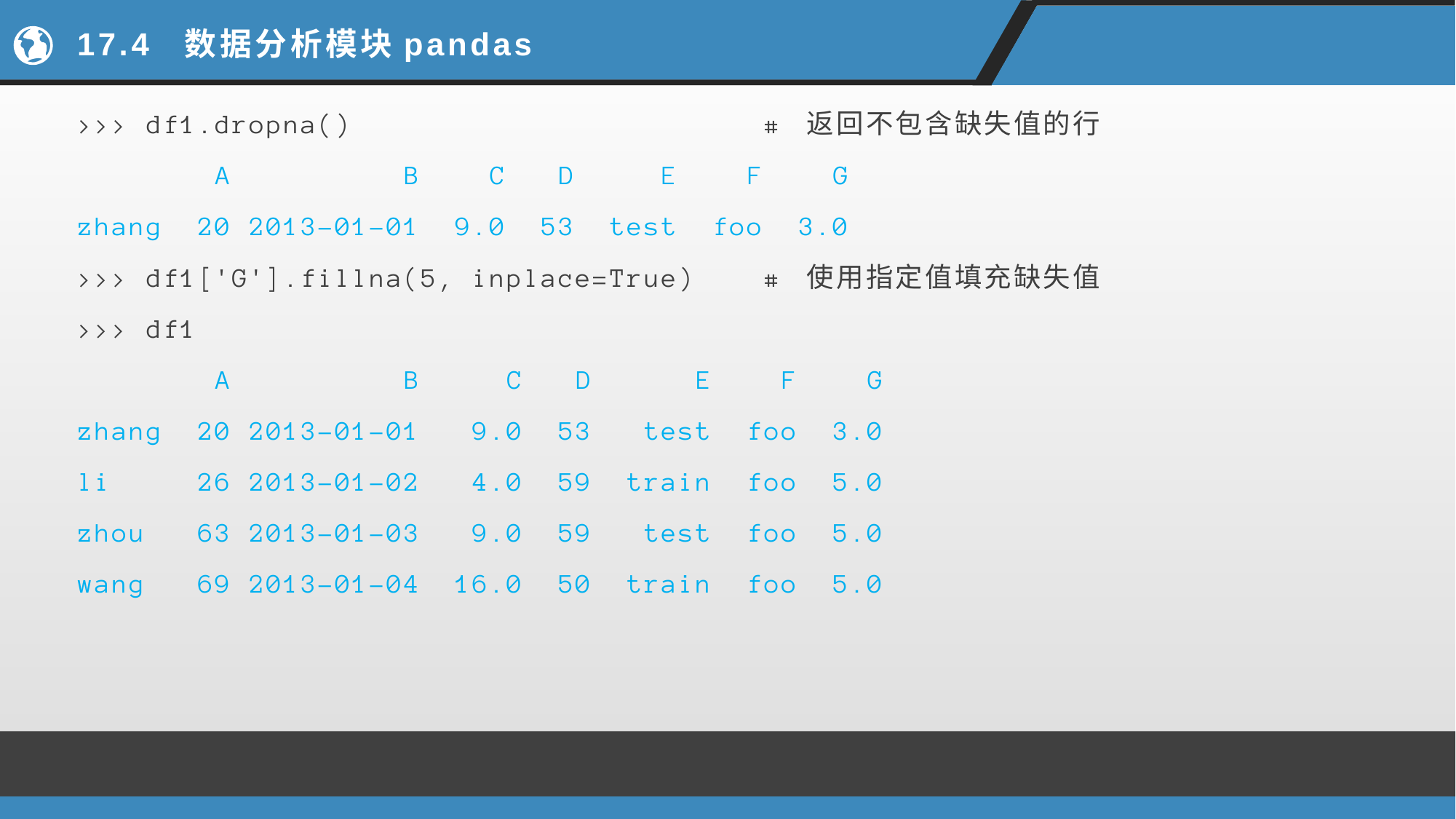

# 17.4  数据分析模块pandas

>>> df1.dropna()                        # 返回不包含缺失值的行
        A          B    C   D     E    F    G
zhang  20 2013-01-01  9.0  53  test  foo  3.0
>>> df1['G'].fillna(5, inplace=True)    # 使用指定值填充缺失值
>>> df1
        A          B     C   D      E    F    G
zhang  20 2013-01-01   9.0  53   test  foo  3.0
li     26 2013-01-02   4.0  59  train  foo  5.0
zhou   63 2013-01-03   9.0  59   test  foo  5.0
wang   69 2013-01-04  16.0  50  train  foo  5.0